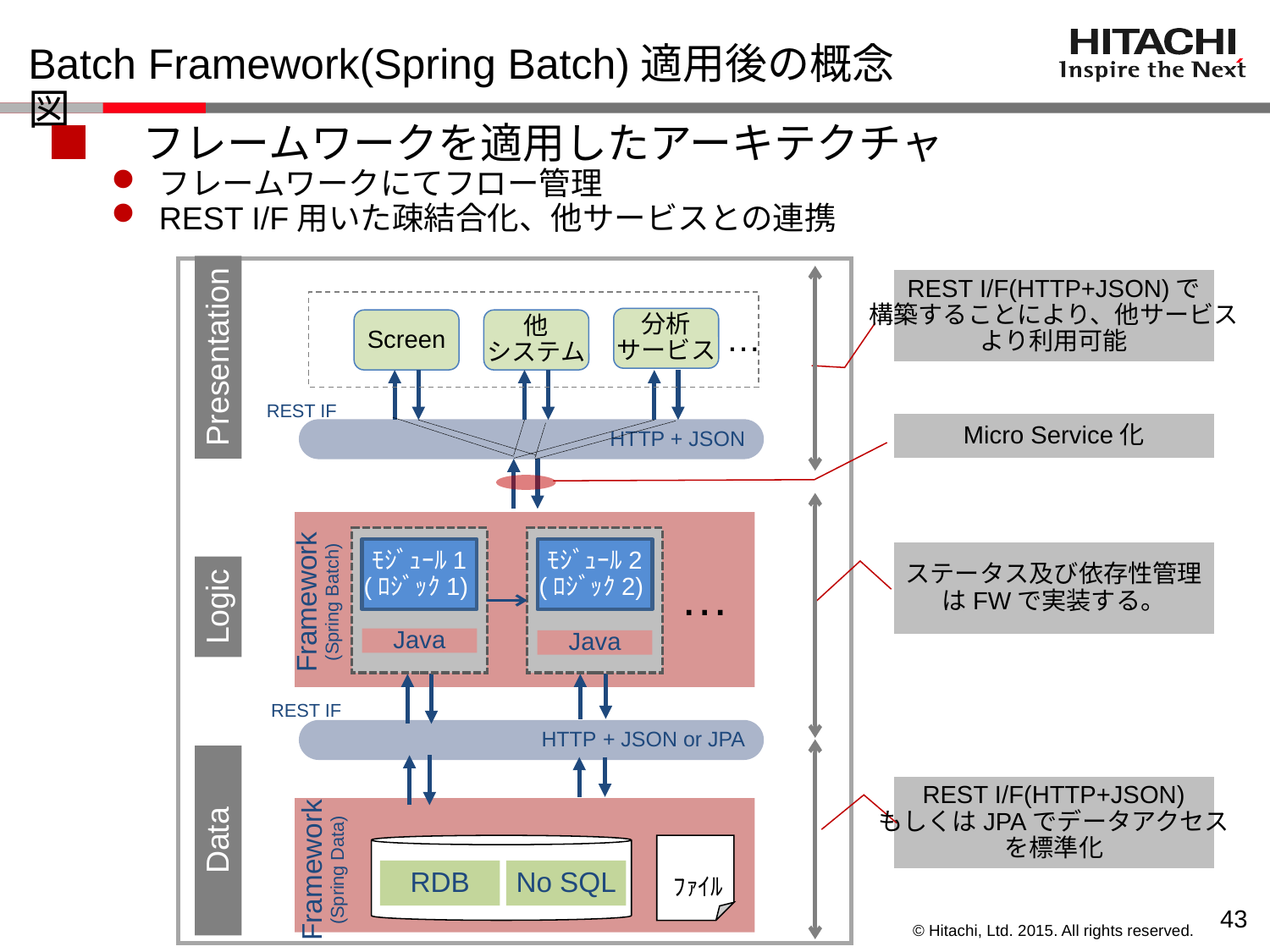

# Batch Framework(Spring Batch)適用後の概念図
■　フレームワークを適用したアーキテクチャ
フレームワークにてフロー管理
REST I/F用いた疎結合化、他サービスとの連携

REST I/F(HTTP+JSON)で
構築することにより、他サービス
より利用可能

分析
サービス
Screen
他
システム
…
Presentation
REST IF
Micro Service化
HTTP + JSON

ﾓｼﾞｭｰﾙ1
(ﾛｼﾞｯｸ1)
ﾓｼﾞｭｰﾙ2
(ﾛｼﾞｯｸ2)
ステータス及び依存性管理
はFWで実装する。
…
Framework
(Spring Batch)
Logic
Java
Java
REST IF
HTTP + JSON or JPA
REST I/F(HTTP+JSON)
もしくはJPAでデータアクセス
を標準化

Data

Framework
(Spring Data)
RDB
No SQL
ﾌｧｲﾙ
43